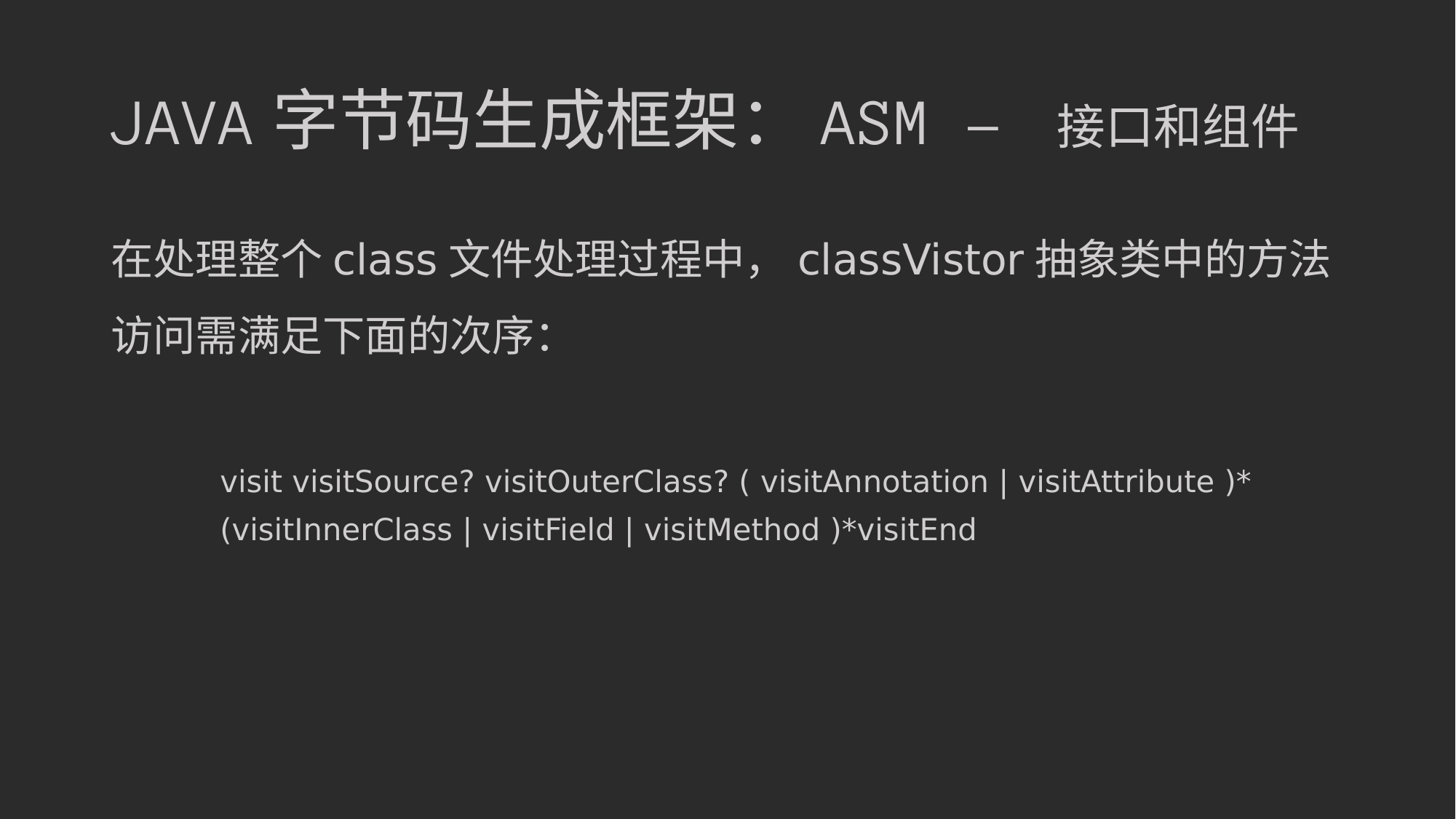

# JAVA字节码生成框架：ASM – 接口和组件
在处理整个class文件处理过程中，classVistor抽象类中的方法访问需满足下面的次序：

	visit visitSource? visitOuterClass? ( visitAnnotation | visitAttribute )*
	(visitInnerClass | visitField | visitMethod )* visitEnd